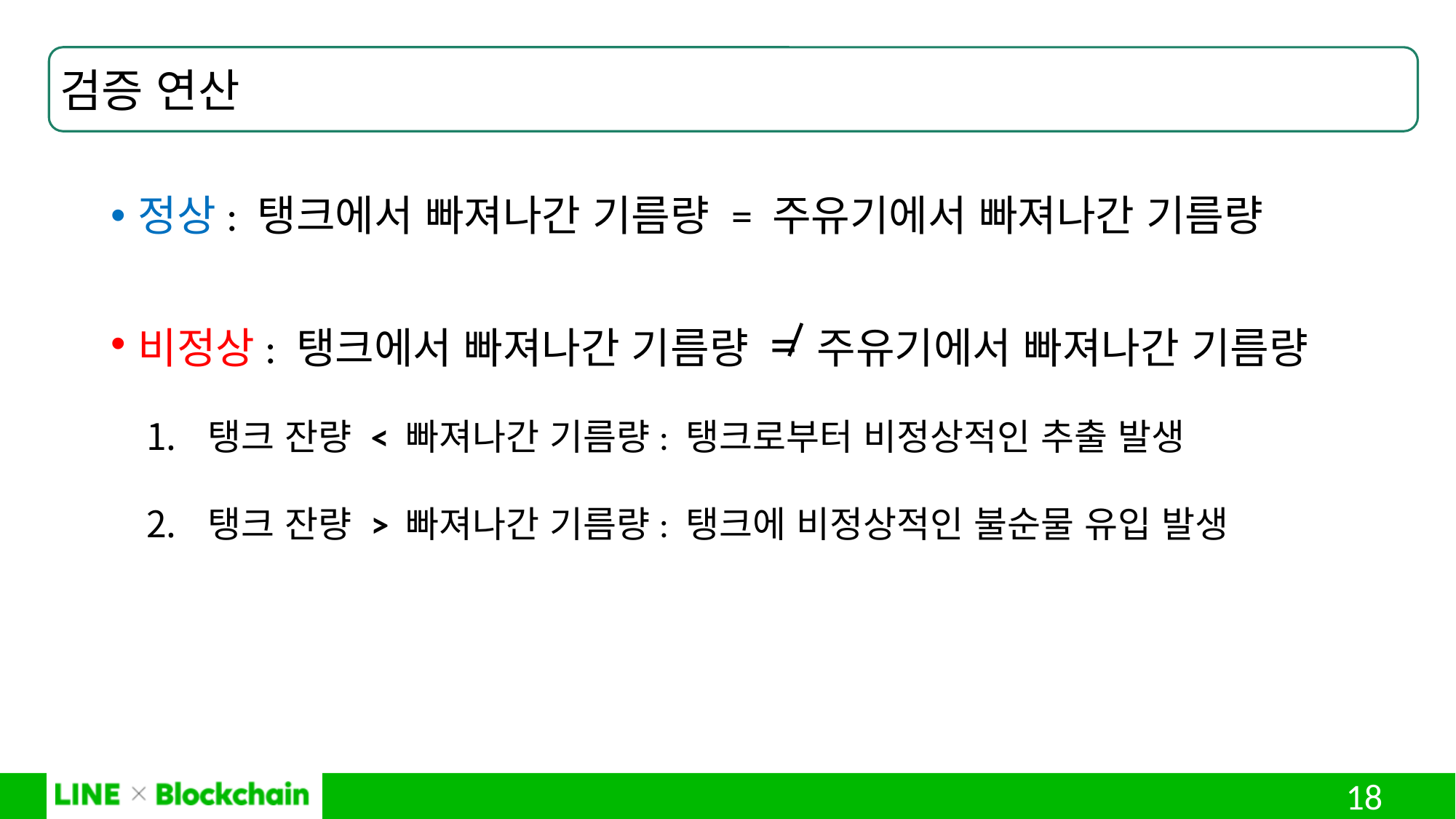

정상: 탱크에서 빠져나간 기름량 = 주유기에서 빠져나간 기름량

비정상: 탱크에서 빠져나간 기름량 = 주유기에서 빠져나간 기름량
검증 연산
탱크 잔량 < 빠져나간 기름량: 탱크로부터 비정상적인 추출 발생
탱크 잔량 > 빠져나간 기름량: 탱크에 비정상적인 불순물 유입 발생